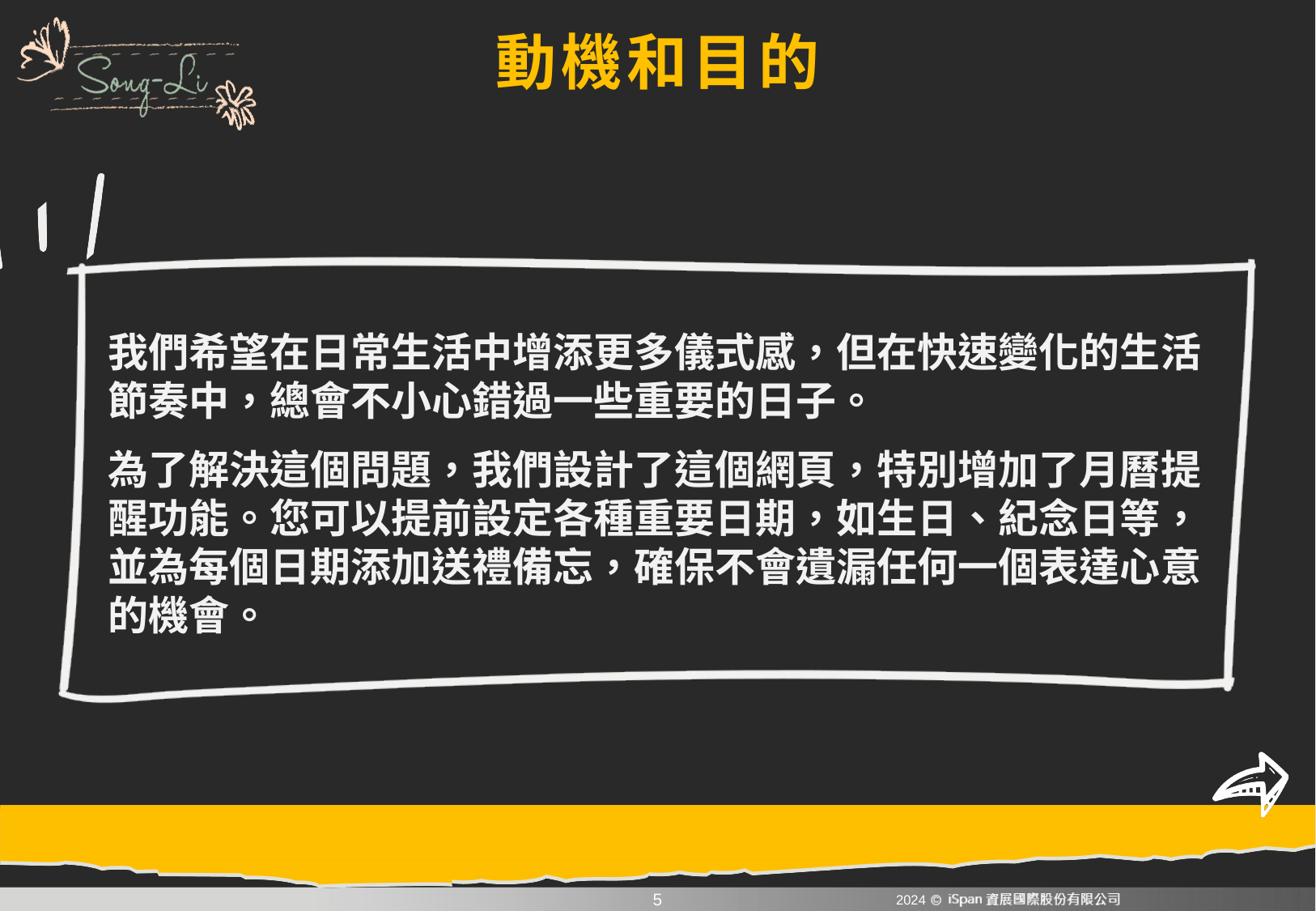

# 動機和目的

我們希望在日常生活中增添更多儀式感，但在快速變化的生活節奏中，總會不小心錯過一些重要的日子。
為了解決這個問題，我們設計了這個網頁，特別增加了月曆提醒功能。您可以提前設定各種重要日期，如生日、紀念日等，並為每個日期添加送禮備忘，確保不會遺漏任何一個表達心意的機會。

2024